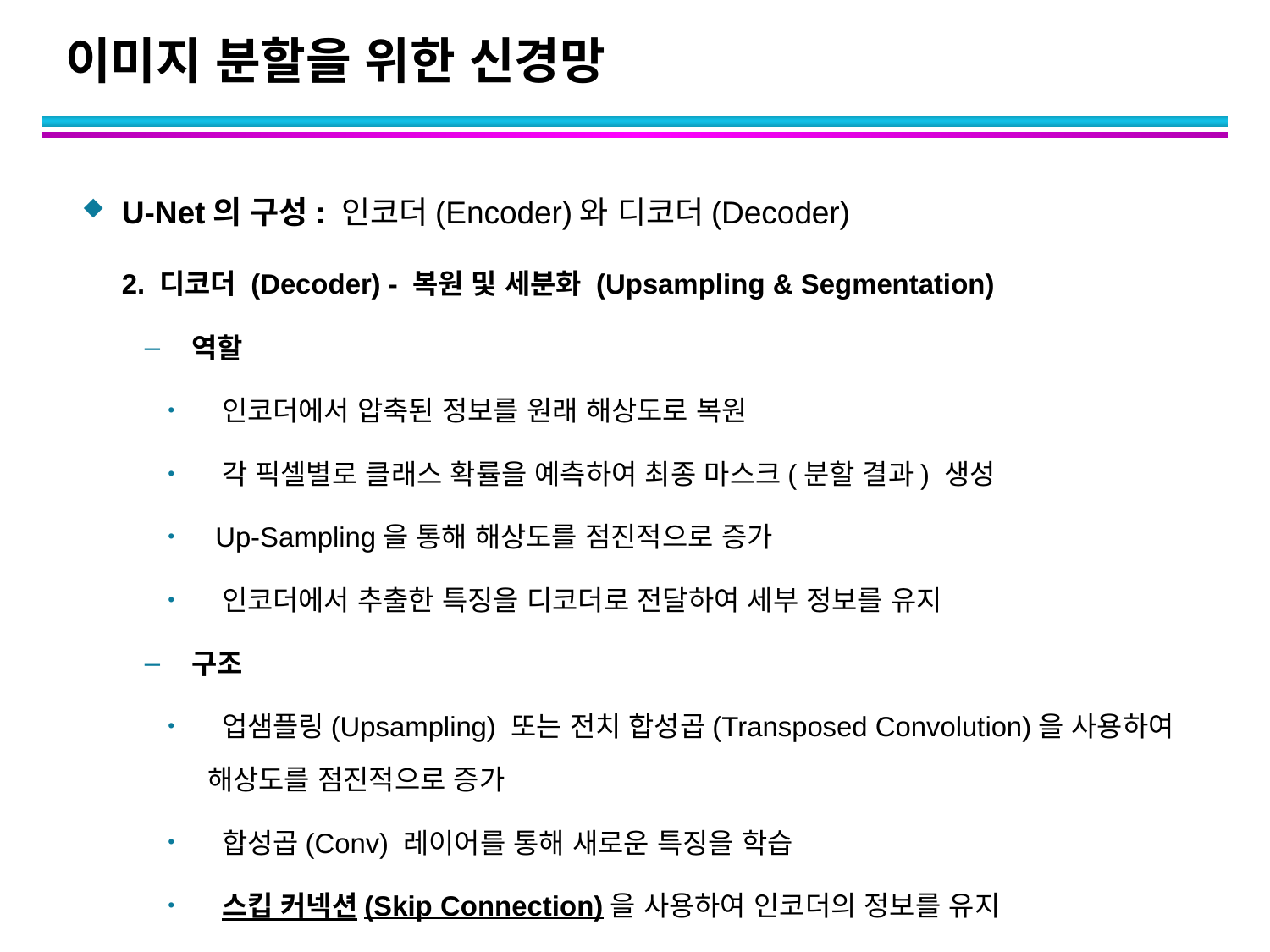

# 이미지 분할을 위한 신경망
U-Net의 구성: 인코더(Encoder)와 디코더(Decoder)
     2. 디코더 (Decoder) - 복원 및 세분화 (Upsampling & Segmentation)
역할
 인코더에서 압축된 정보를 원래 해상도로 복원
 각 픽셀별로 클래스 확률을 예측하여 최종 마스크(분할 결과) 생성
 Up-Sampling을 통해 해상도를 점진적으로 증가
 인코더에서 추출한 특징을 디코더로 전달하여 세부 정보를 유지
구조
 업샘플링(Upsampling) 또는 전치 합성곱(Transposed Convolution)을 사용하여 해상도를 점진적으로 증가
 합성곱(Conv) 레이어를 통해 새로운 특징을 학습
 스킵 커넥션(Skip Connection)을 사용하여 인코더의 정보를 유지